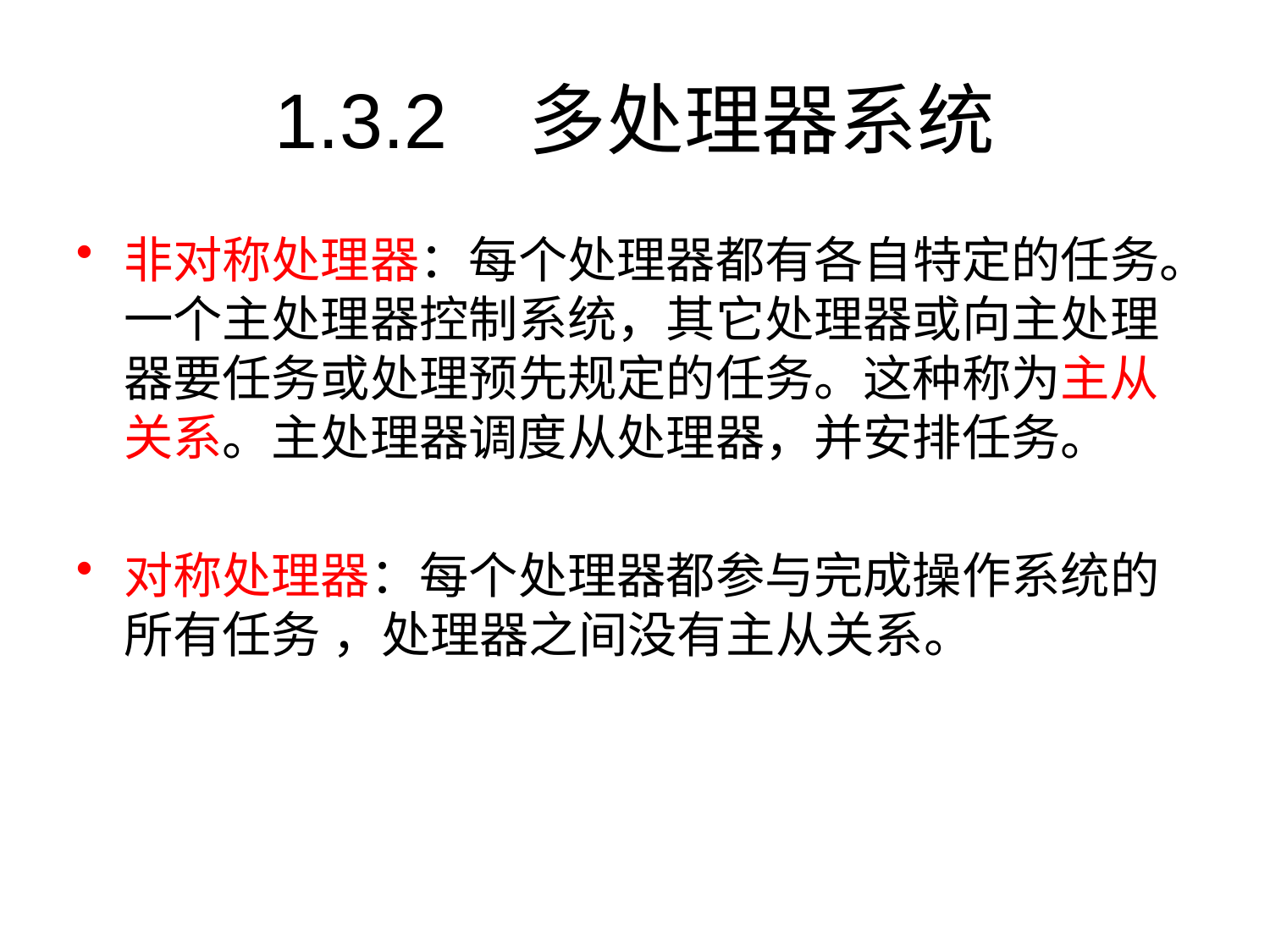

# 1.3.2	多处理器系统
非对称处理器：每个处理器都有各自特定的任务。一个主处理器控制系统，其它处理器或向主处理器要任务或处理预先规定的任务。这种称为主从关系。主处理器调度从处理器，并安排任务。

对称处理器：每个处理器都参与完成操作系统的所有任务 ，处理器之间没有主从关系。